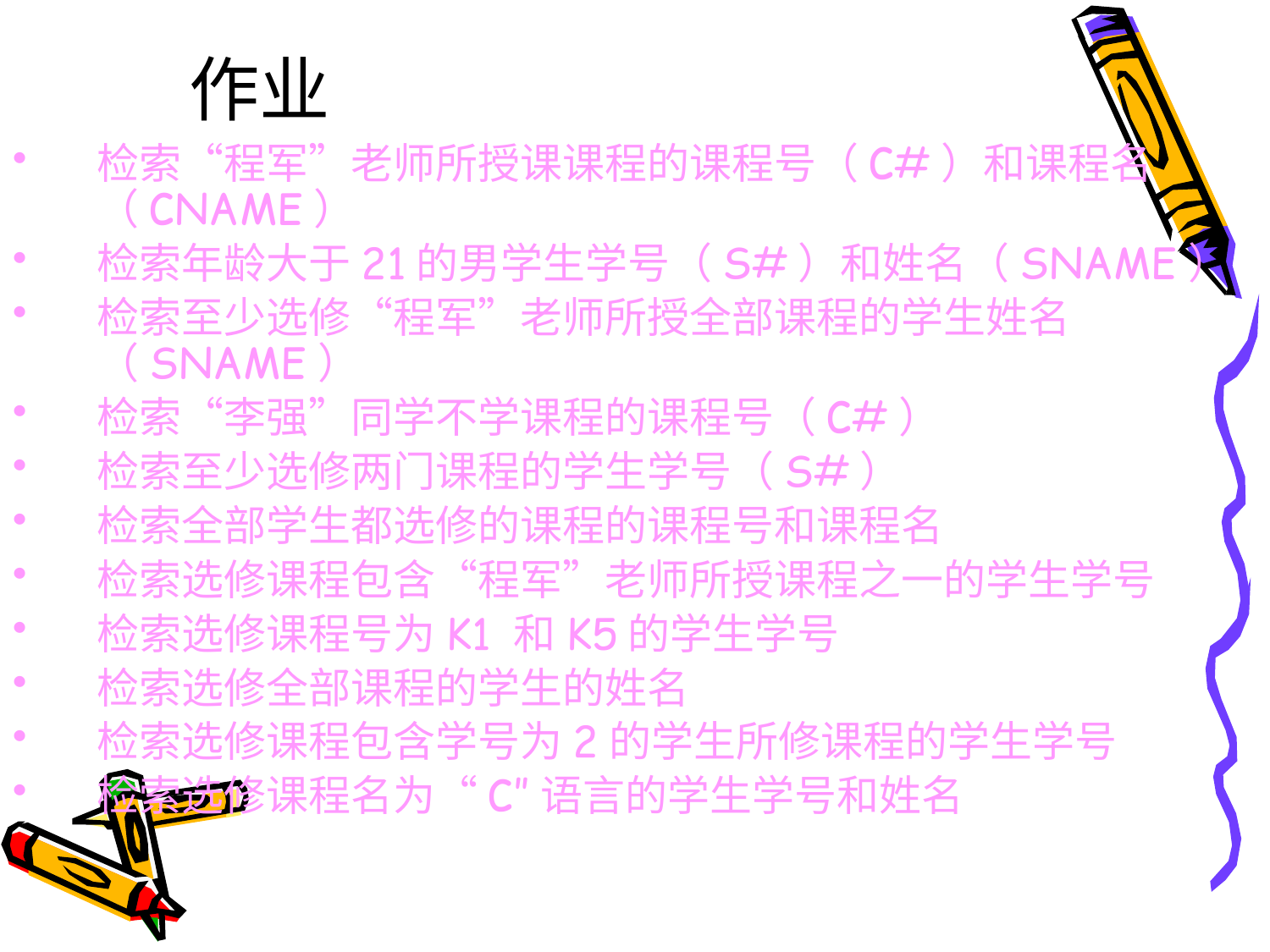

# 作业
检索“程军”老师所授课课程的课程号（C#）和课程名（CNAME）
检索年龄大于21的男学生学号（S#）和姓名（SNAME）
检索至少选修“程军”老师所授全部课程的学生姓名（SNAME）
检索“李强”同学不学课程的课程号（C#）
检索至少选修两门课程的学生学号（S#）
检索全部学生都选修的课程的课程号和课程名
检索选修课程包含“程军”老师所授课程之一的学生学号
检索选修课程号为K1 和K5的学生学号
检索选修全部课程的学生的姓名
检索选修课程包含学号为2的学生所修课程的学生学号
检索选修课程名为“C”语言的学生学号和姓名